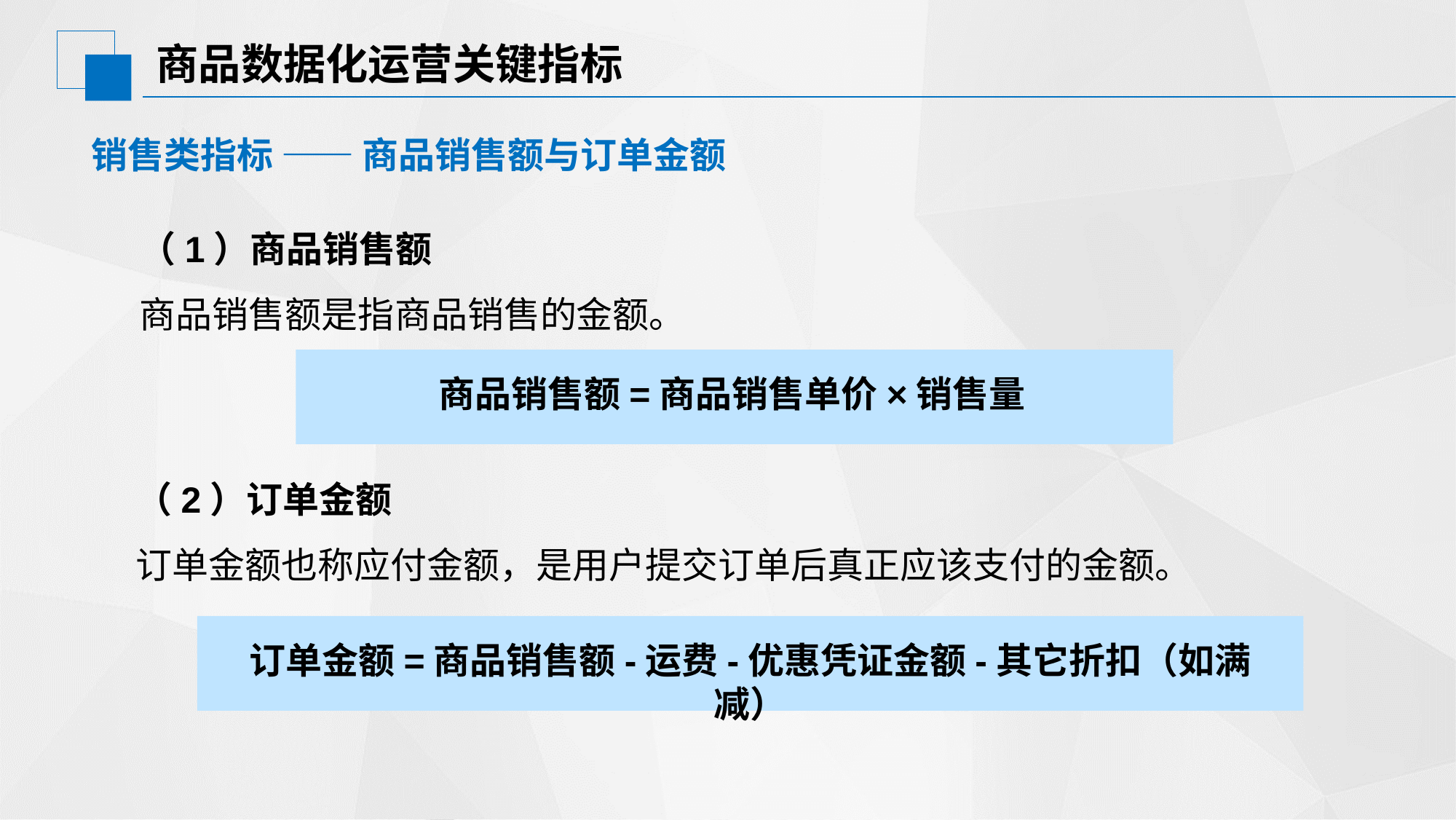

# 商品数据化运营关键指标
销售类指标 —— 商品销售额与订单金额
（1）商品销售额
商品销售额是指商品销售的金额。

商品销售额=商品销售单价×销售量
（2）订单金额
订单金额也称应付金额，是用户提交订单后真正应该支付的金额。

订单金额=商品销售额-运费-优惠凭证金额-其它折扣（如满减）